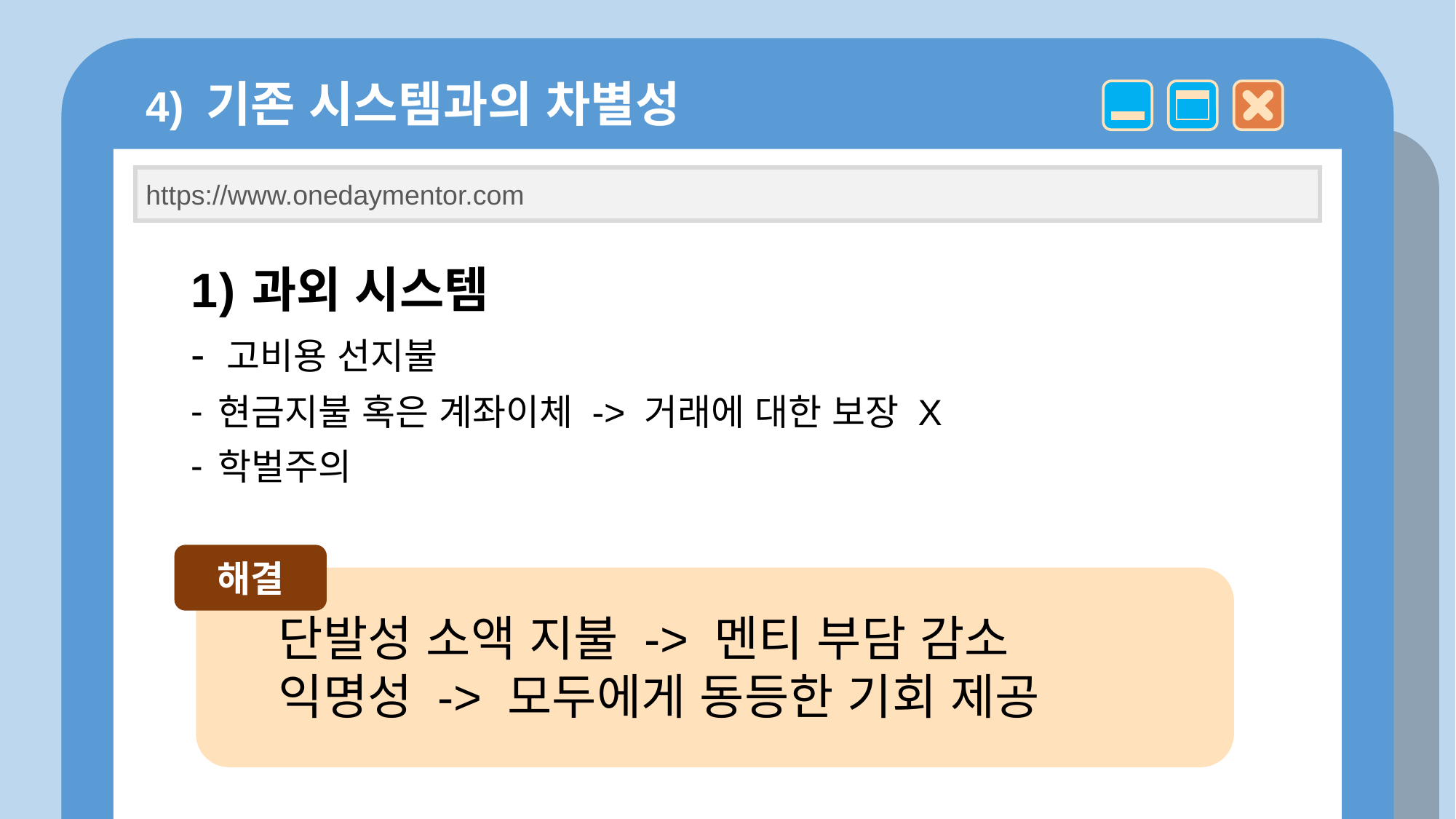

4) 기존 시스템과의 차별성

https://www.onedaymentor.com
과외 시스템
- 고비용 선지불
현금지불 혹은 계좌이체 -> 거래에 대한 보장 X
학벌주의

해결

단발성 소액 지불 -> 멘티 부담 감소
익명성 -> 모두에게 동등한 기회 제공